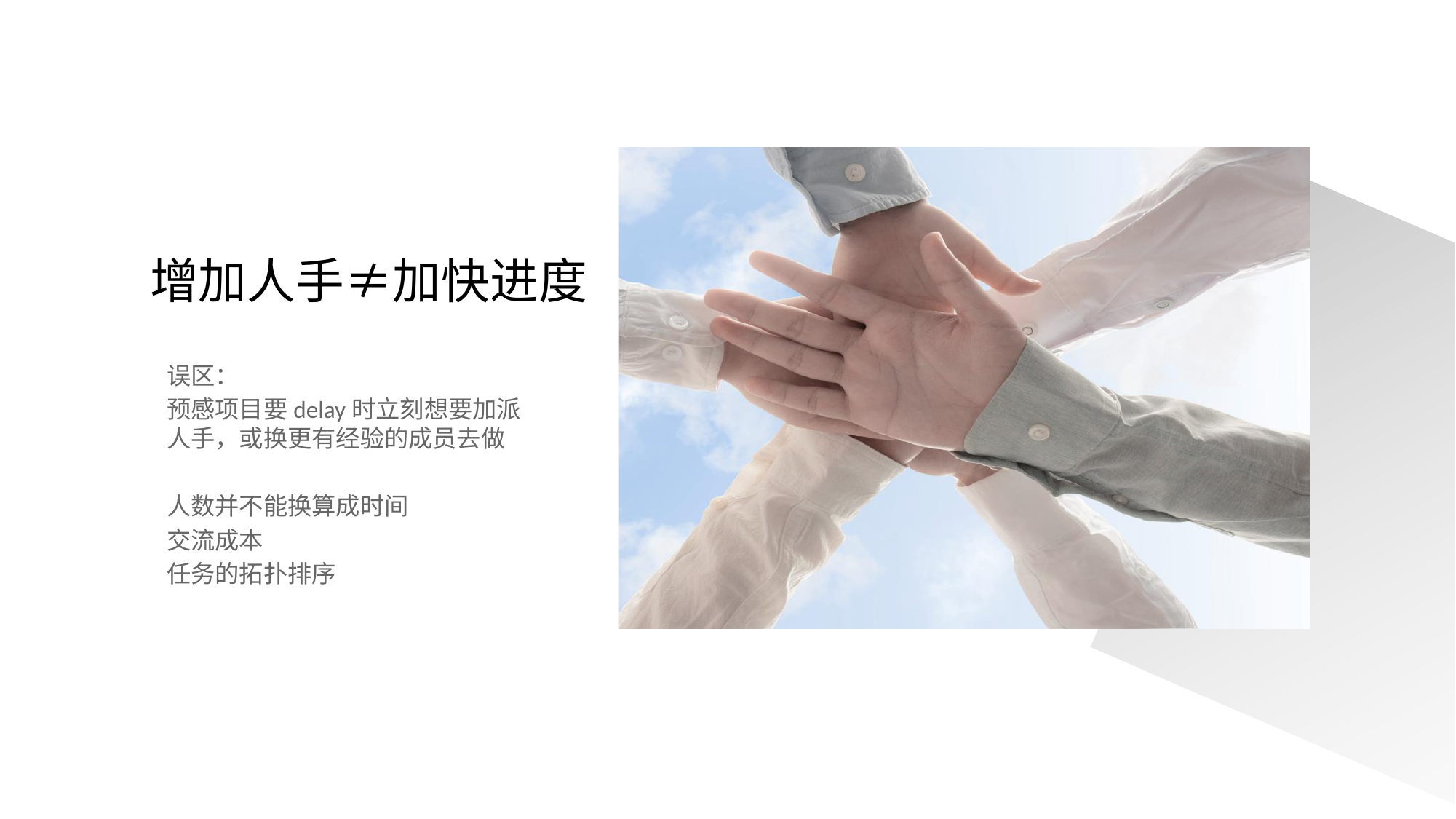

增加人手≠加快进度

误区：
预感项目要delay时立刻想要加派人手，或换更有经验的成员去做

人数并不能换算成时间
交流成本
任务的拓扑排序